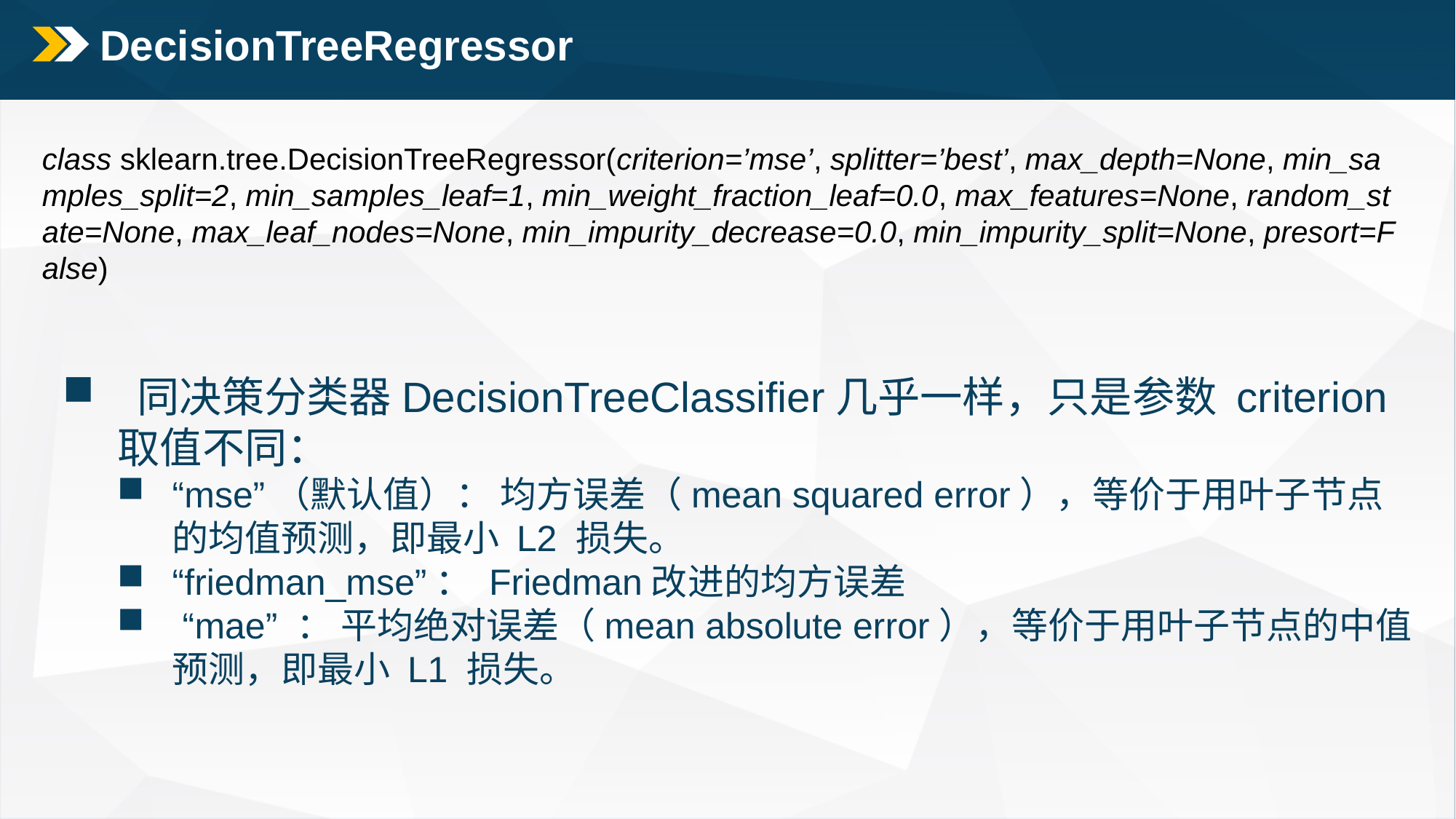

# DecisionTreeRegressor
class sklearn.tree.DecisionTreeRegressor(criterion=’mse’, splitter=’best’, max_depth=None, min_samples_split=2, min_samples_leaf=1, min_weight_fraction_leaf=0.0, max_features=None, random_state=None, max_leaf_nodes=None, min_impurity_decrease=0.0, min_impurity_split=None, presort=False)
 同决策分类器DecisionTreeClassifier几乎一样，只是参数 criterion取值不同：
“mse”（默认值）： 均方误差（mean squared error），等价于用叶子节点的均值预测，即最小 L2 损失。
“friedman_mse”： Friedman改进的均方误差
 “mae” ： 平均绝对误差（mean absolute error），等价于用叶子节点的中值预测，即最小 L1 损失。